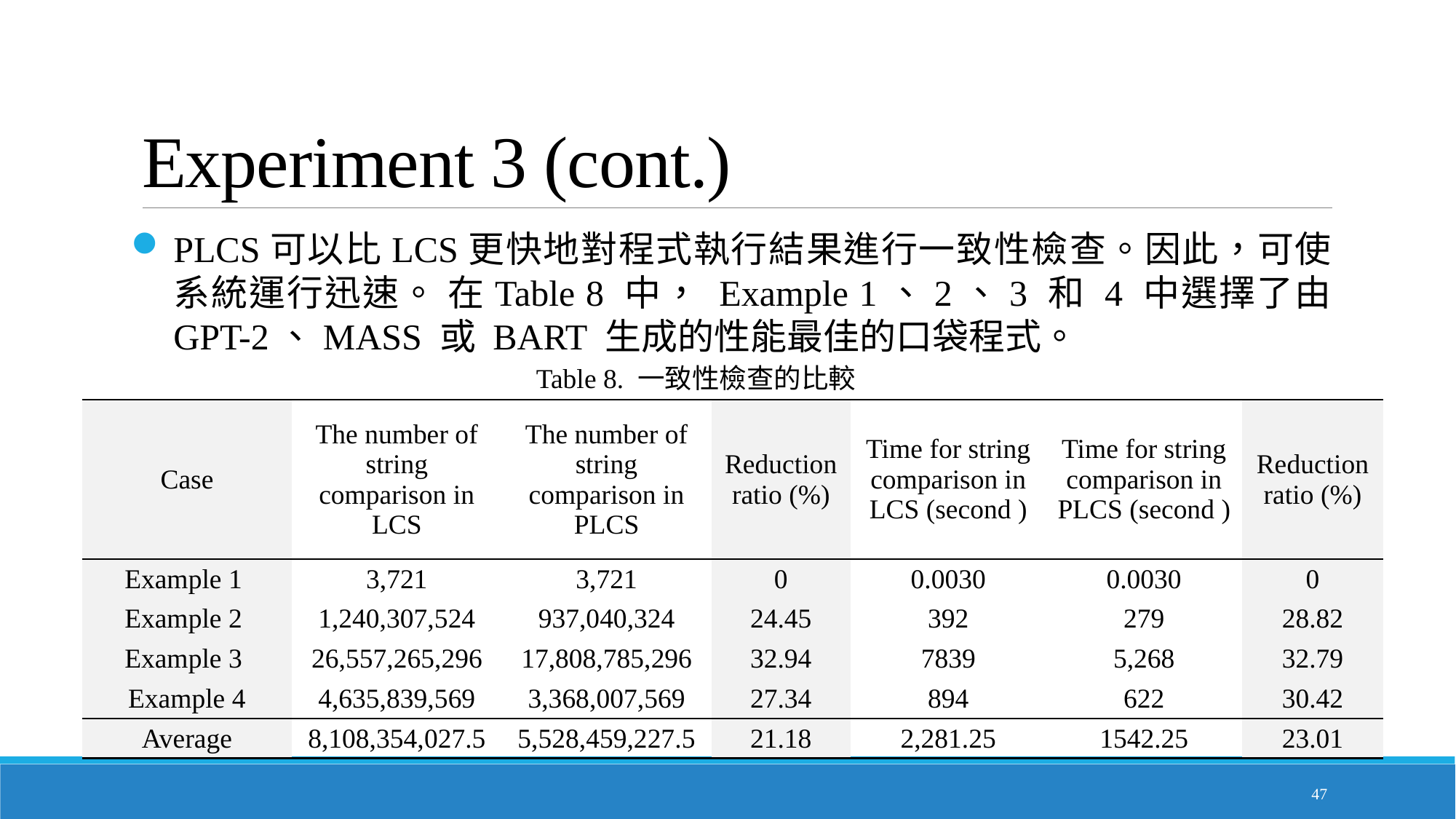

# Experiment 3 (cont.)
PLCS可以比LCS更快地對程式執行結果進行一致性檢查。因此，可使系統運行迅速。 在Table 8 中， Example 1、2、3 和 4 中選擇了由 GPT-2、MASS 或 BART 生成的性能最佳的口袋程式。
Table 8. 一致性檢查的比較
| Case | The number of string comparison in LCS | The number of string comparison in PLCS | Reduction ratio (%) | Time for string comparison in LCS (second ) | Time for string comparison in PLCS (second ) | Reduction ratio (%) |
| --- | --- | --- | --- | --- | --- | --- |
| Example 1 | 3,721 | 3,721 | 0 | 0.0030 | 0.0030 | 0 |
| Example 2 | 1,240,307,524 | 937,040,324 | 24.45 | 392 | 279 | 28.82 |
| Example 3 | 26,557,265,296 | 17,808,785,296 | 32.94 | 7839 | 5,268 | 32.79 |
| Example 4 | 4,635,839,569 | 3,368,007,569 | 27.34 | 894 | 622 | 30.42 |
| Average | 8,108,354,027.5 | 5,528,459,227.5 | 21.18 | 2,281.25 | 1542.25 | 23.01 |
47